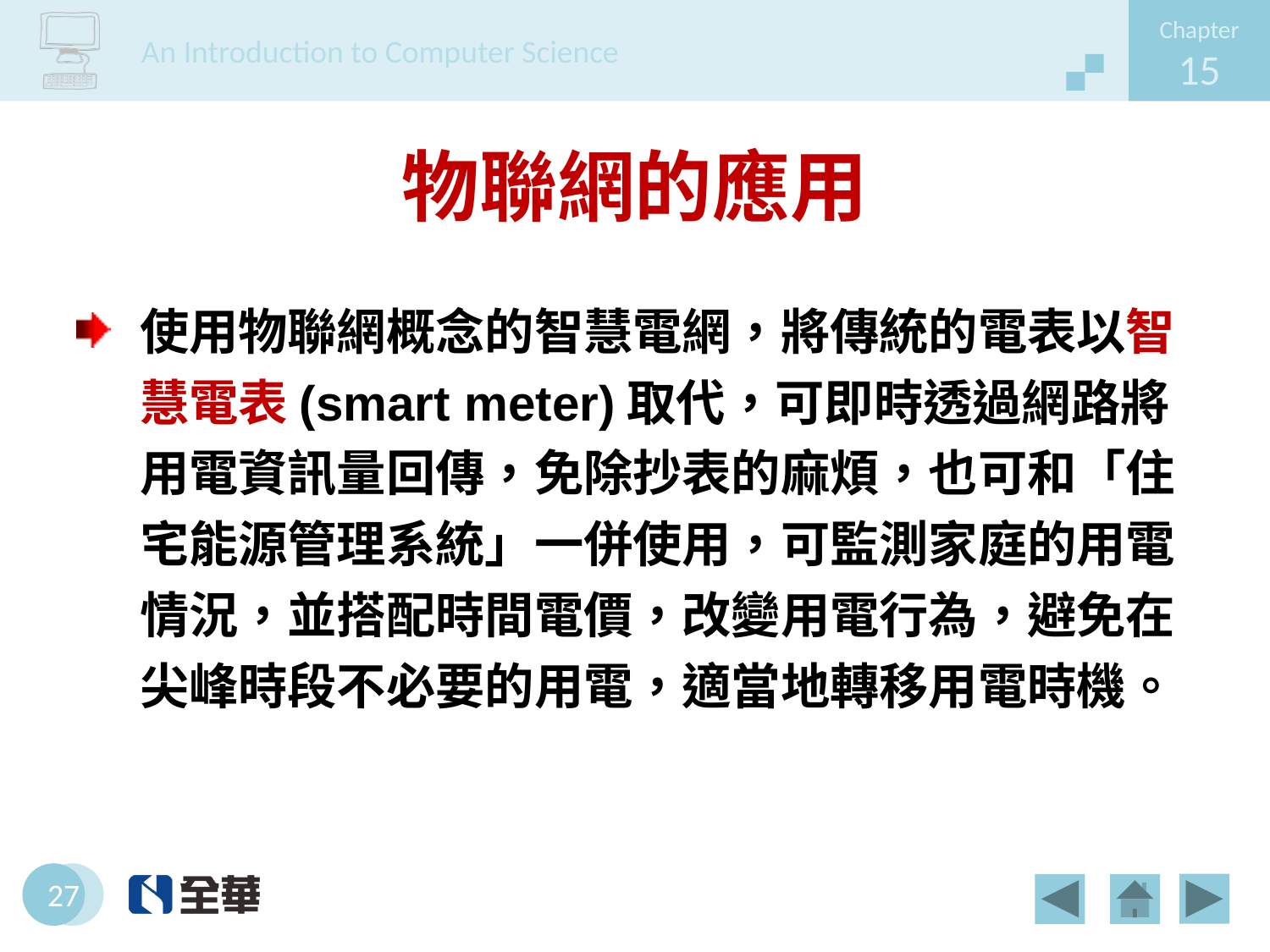

# 物聯網的應用
使用物聯網概念的智慧電網，將傳統的電表以智慧電表(smart meter)取代，可即時透過網路將用電資訊量回傳，免除抄表的麻煩，也可和「住宅能源管理系統」一併使用，可監測家庭的用電情況，並搭配時間電價，改變用電行為，避免在尖峰時段不必要的用電，適當地轉移用電時機。